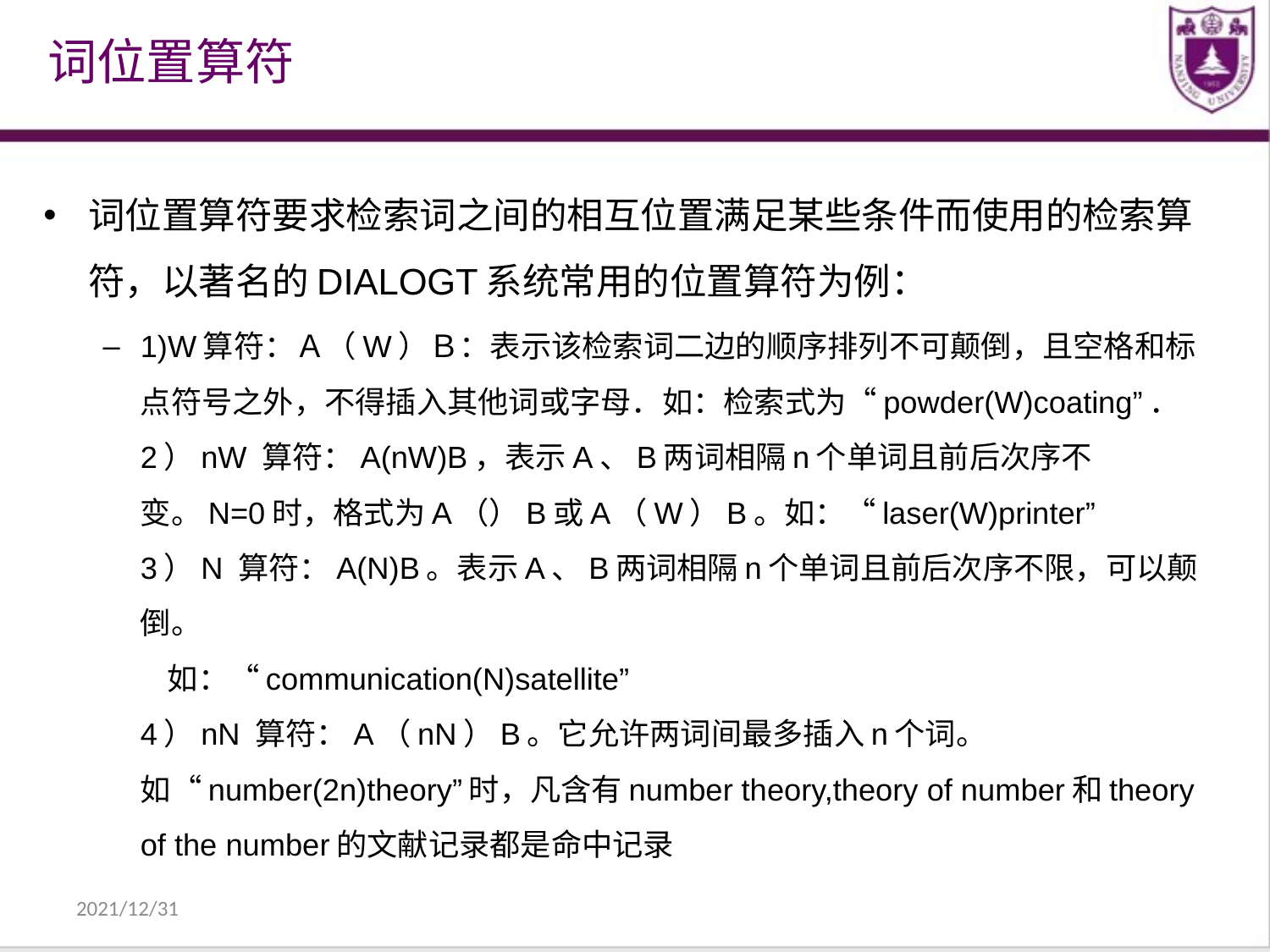

词位置算符
词位置算符要求检索词之间的相互位置满足某些条件而使用的检索算符，以著名的DIALOGT系统常用的位置算符为例：
1)W算符：Ａ（W）Ｂ：表示该检索词二边的顺序排列不可颠倒，且空格和标点符号之外，不得插入其他词或字母．如：检索式为“powder(W)coating”．
2）nW 算符：A(nW)B，表示A、B两词相隔n个单词且前后次序不变。N=0时，格式为A（）B或A（W）B。如：“laser(W)printer”
3）N 算符：A(N)B。表示A、B两词相隔n个单词且前后次序不限，可以颠倒。
    如：“communication(N)satellite”
4）nN 算符：A（nN）B。它允许两词间最多插入n个词。如“number(2n)theory”时，凡含有number theory,theory of number和theory of the number的文献记录都是命中记录

2021/12/31